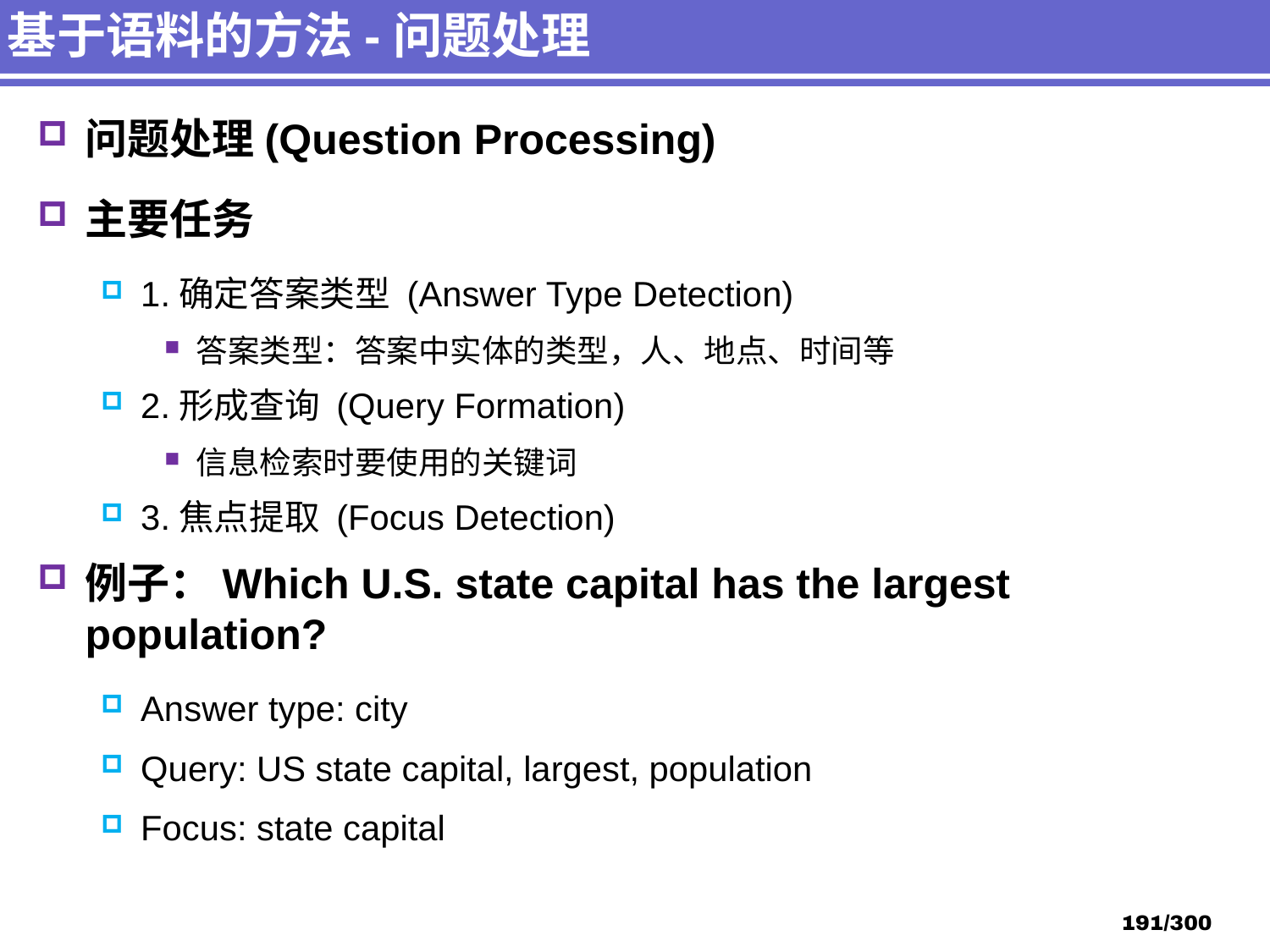

# 基于语料的方法-问题处理
问题处理(Question Processing)
主要任务
1.确定答案类型 (Answer Type Detection)
答案类型：答案中实体的类型，人、地点、时间等
2.形成查询 (Query Formation)
信息检索时要使用的关键词
3.焦点提取 (Focus Detection)
例子：Which U.S. state capital has the largest population?
Answer type: city
Query: US state capital, largest, population
Focus: state capital
191/300